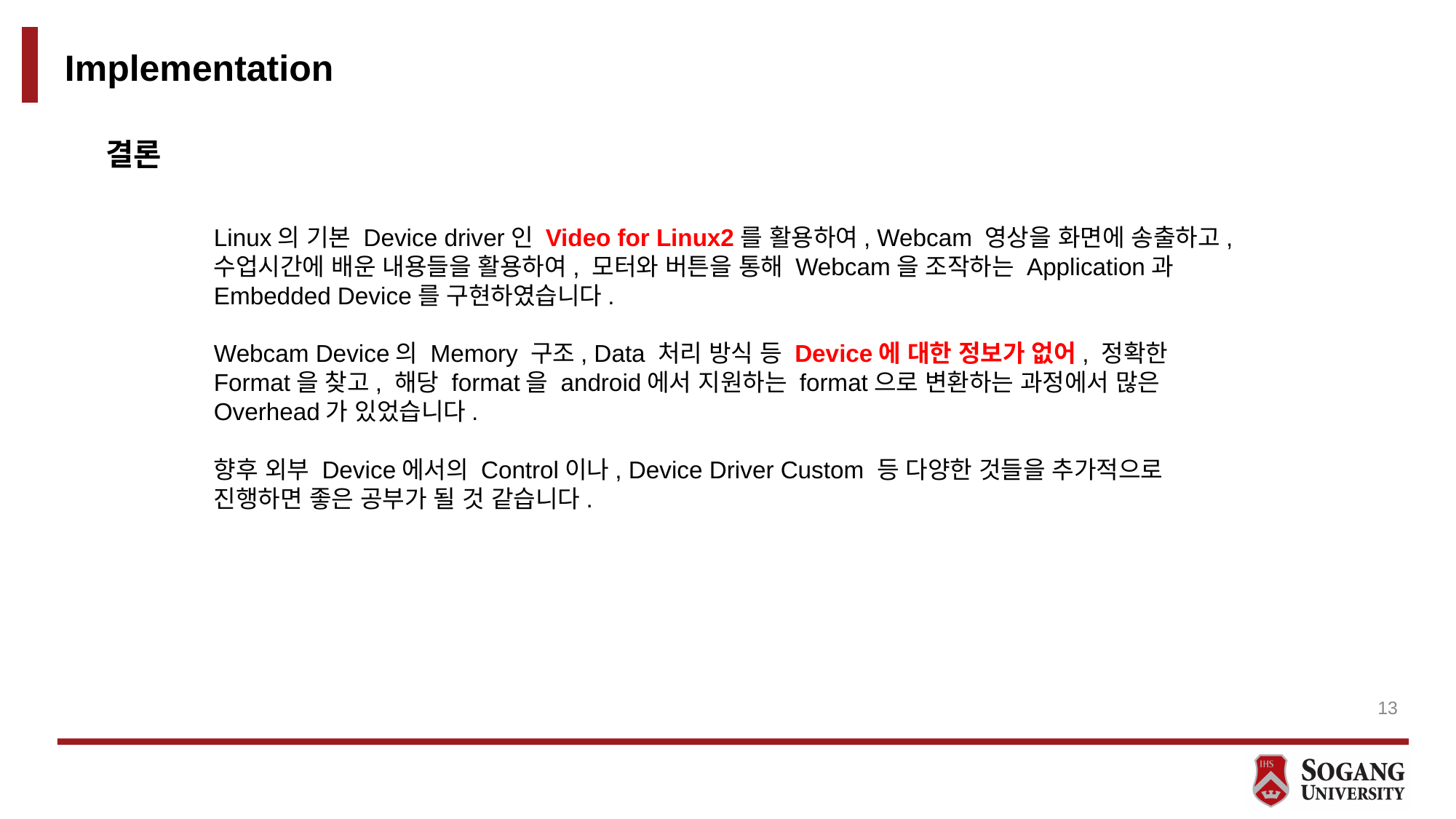

# Implementation
결론
Linux의 기본 Device driver인 Video for Linux2를 활용하여, Webcam 영상을 화면에 송출하고,
수업시간에 배운 내용들을 활용하여, 모터와 버튼을 통해 Webcam을 조작하는 Application과 Embedded Device를 구현하였습니다.

Webcam Device의 Memory 구조, Data 처리 방식 등 Device에 대한 정보가 없어, 정확한 Format을 찾고, 해당 format을 android에서 지원하는 format으로 변환하는 과정에서 많은 Overhead가 있었습니다.

향후 외부 Device에서의 Control이나, Device Driver Custom 등 다양한 것들을 추가적으로 진행하면 좋은 공부가 될 것 같습니다.
13